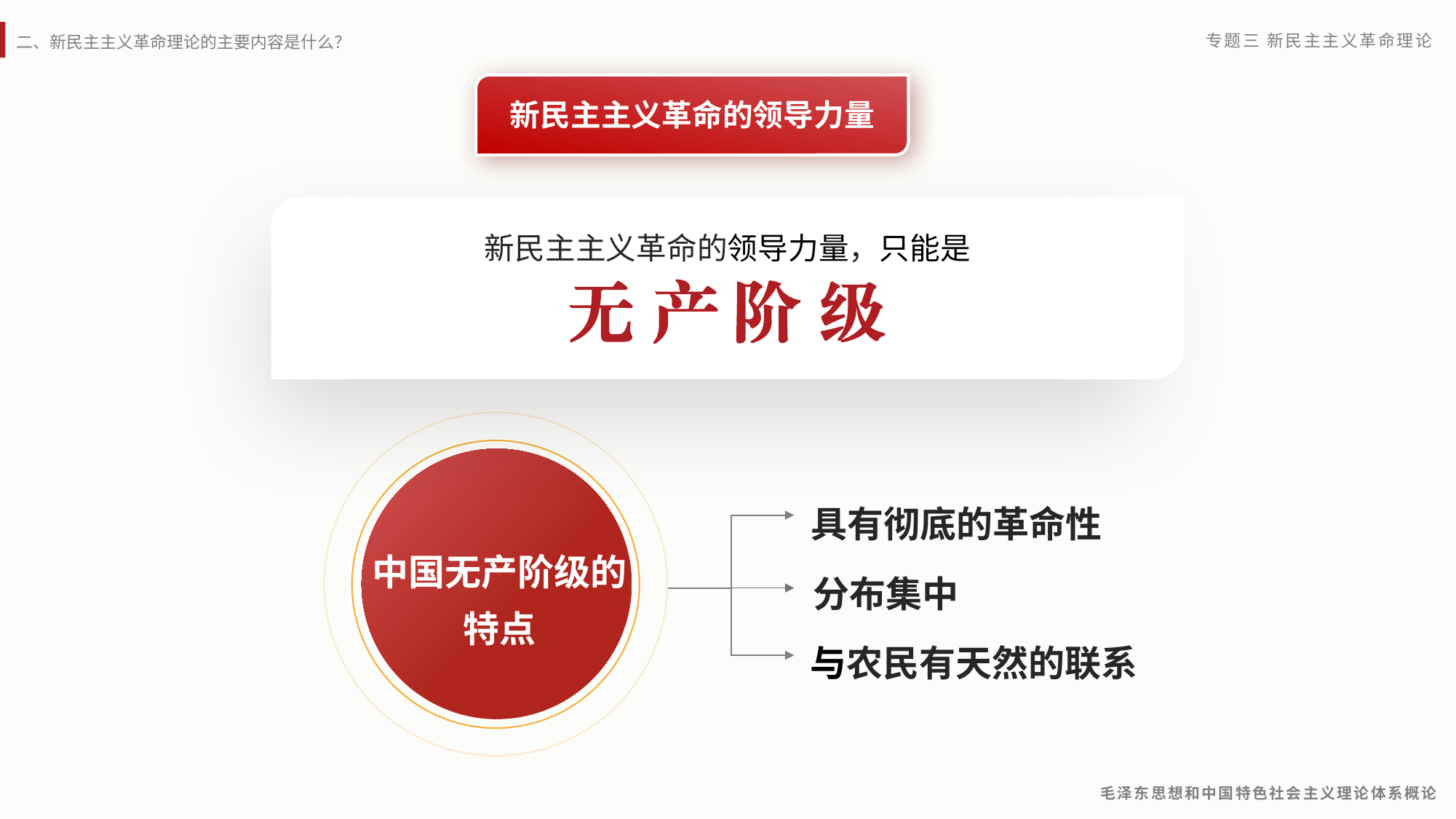

新民主主义革命的领导力量

新民主主义革命的领导力量，只能是

具有彻底的革命性
中国无产阶级的
特点
分布集中
与农民有天然的联系